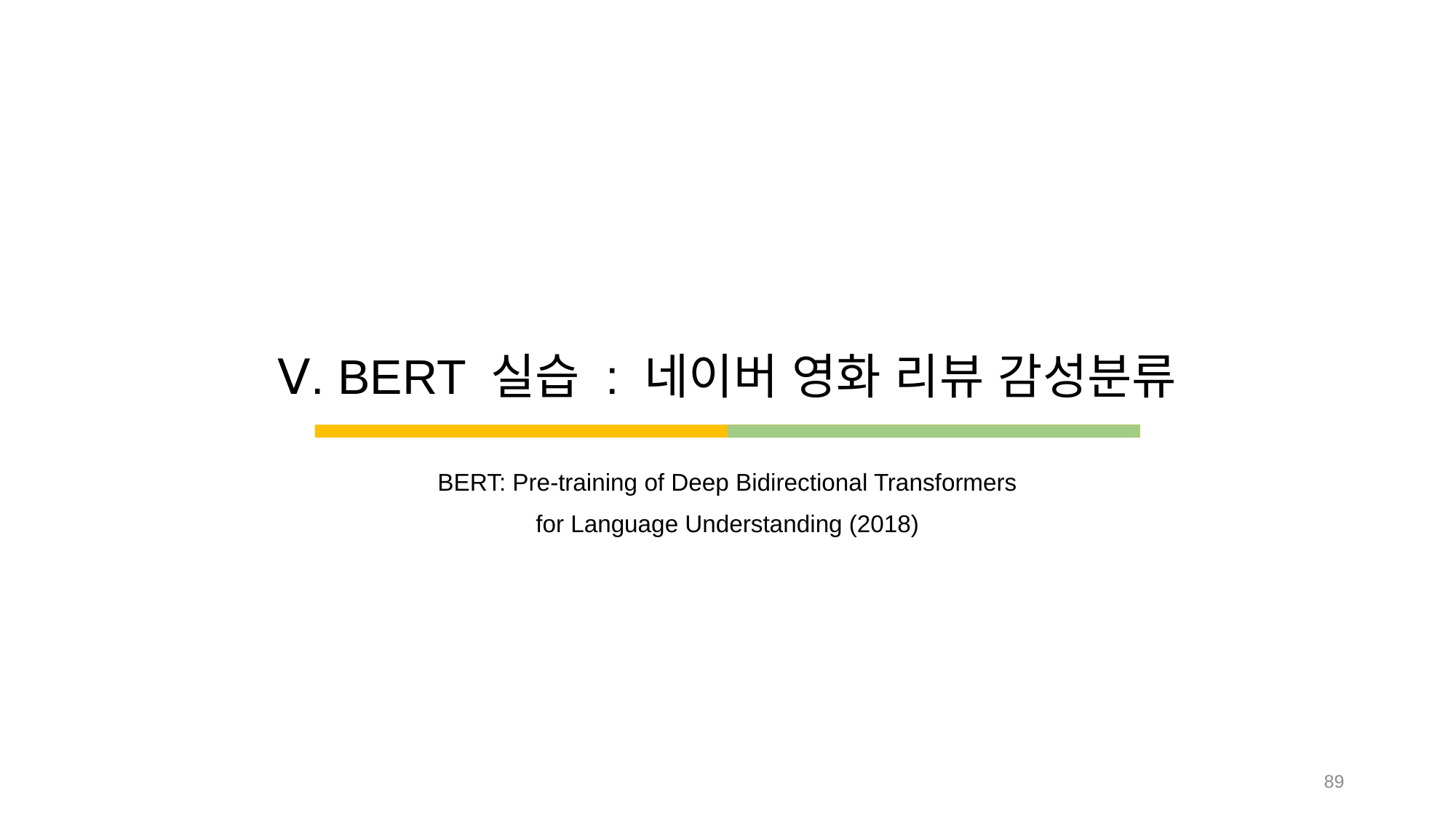

# Ⅴ. BERT 실습 : 네이버 영화 리뷰 감성분류

BERT: Pre-training of Deep Bidirectional Transformers
for Language Understanding (2018)
89